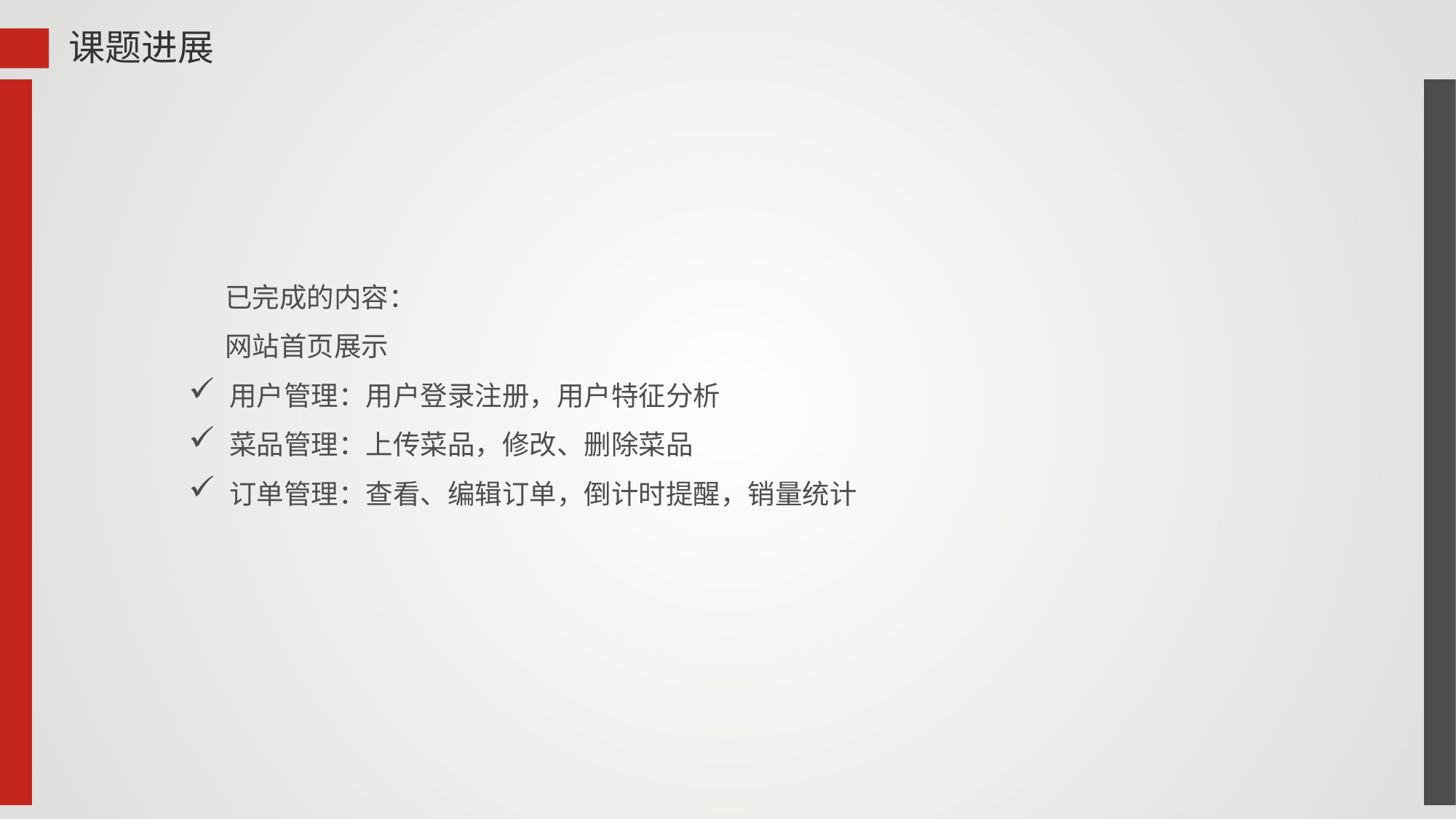

课题进展

已完成的内容：
网站首页展示
用户管理：用户登录注册，用户特征分析
菜品管理：上传菜品，修改、删除菜品
订单管理：查看、编辑订单，倒计时提醒，销量统计